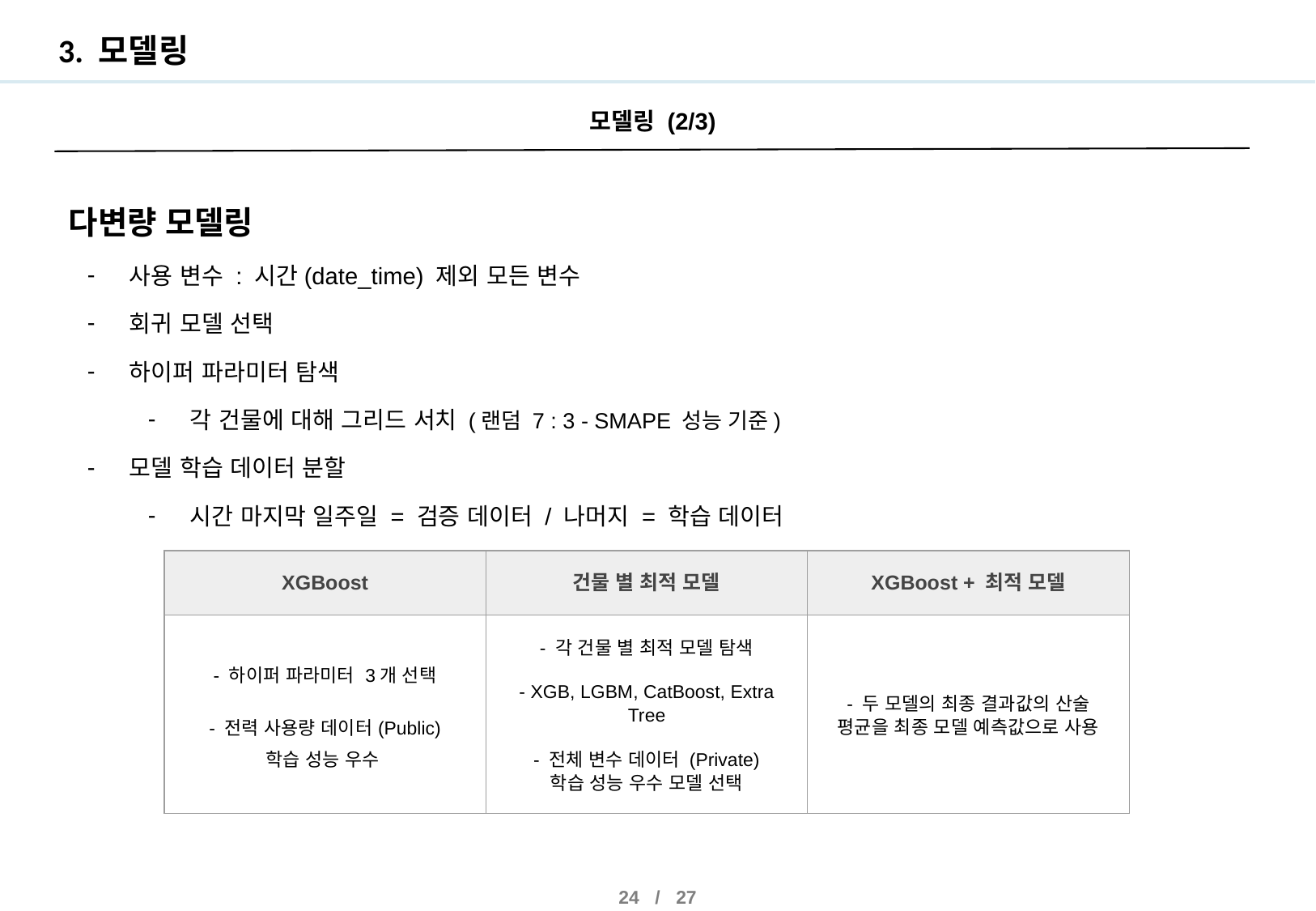

# 3. 모델링
 모델링 (2/3)
다변량 모델링
사용 변수 : 시간(date_time) 제외 모든 변수
회귀 모델 선택
하이퍼 파라미터 탐색
각 건물에 대해 그리드 서치 (랜덤 7 : 3 - SMAPE 성능 기준)
모델 학습 데이터 분할
시간 마지막 일주일 = 검증 데이터 / 나머지 = 학습 데이터
| XGBoost | 건물 별 최적 모델 | XGBoost + 최적 모델 |
| --- | --- | --- |
| - 하이퍼 파라미터 3개 선택 - 전력 사용량 데이터(Public) 학습 성능 우수 | - 각 건물 별 최적 모델 탐색 - XGB, LGBM, CatBoost, Extra Tree - 전체 변수 데이터 (Private) 학습 성능 우수 모델 선택 | - 두 모델의 최종 결과값의 산술 평균을 최종 모델 예측값으로 사용 |